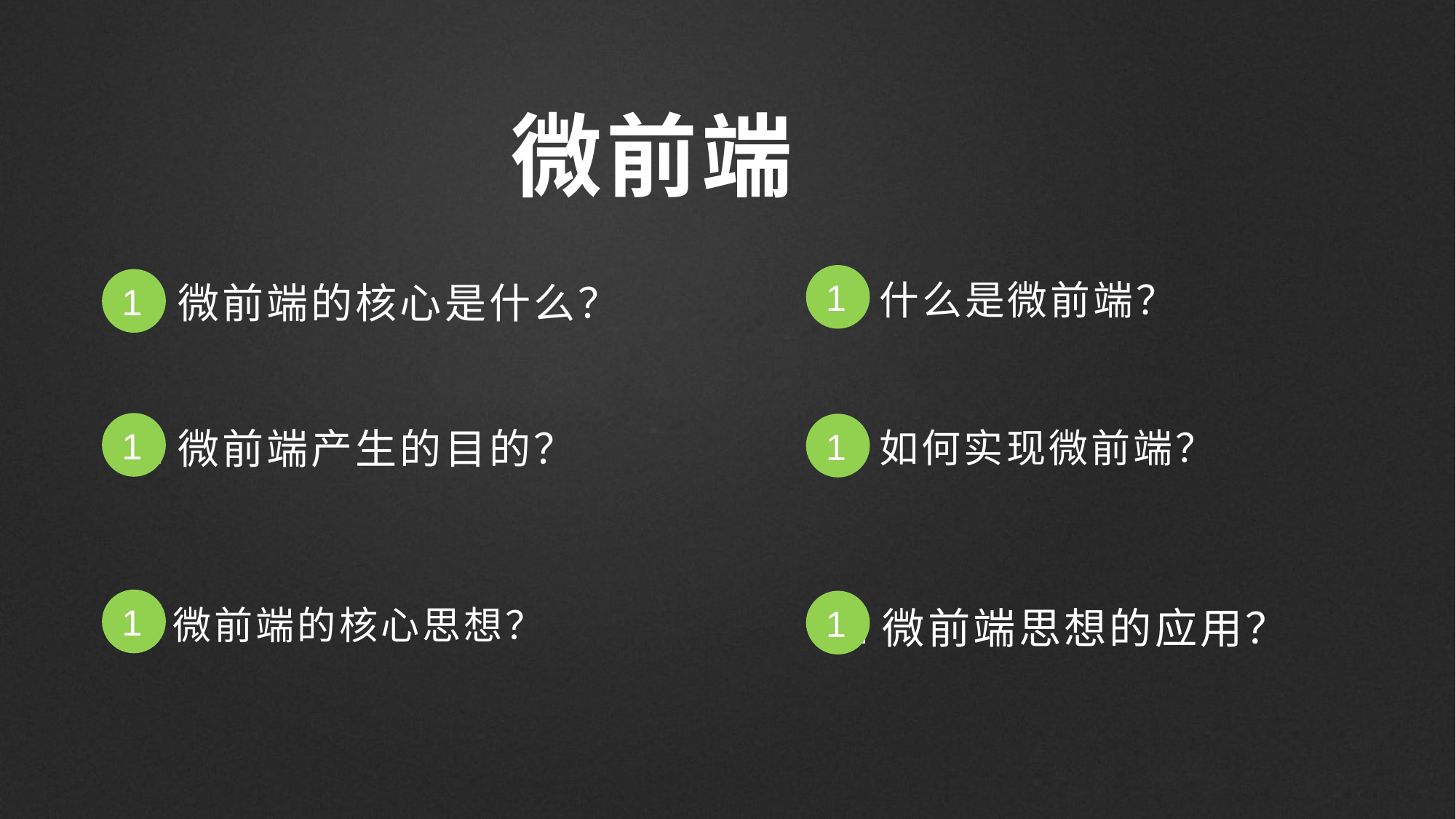

# 微前端
1.什么是微前端？
1
0.微前端的核心是什么？
1
2.微前端产生的目的？
1
3.如何实现微前端？
1
1
4.微前端的核心思想？
1
5.微前端思想的应用？